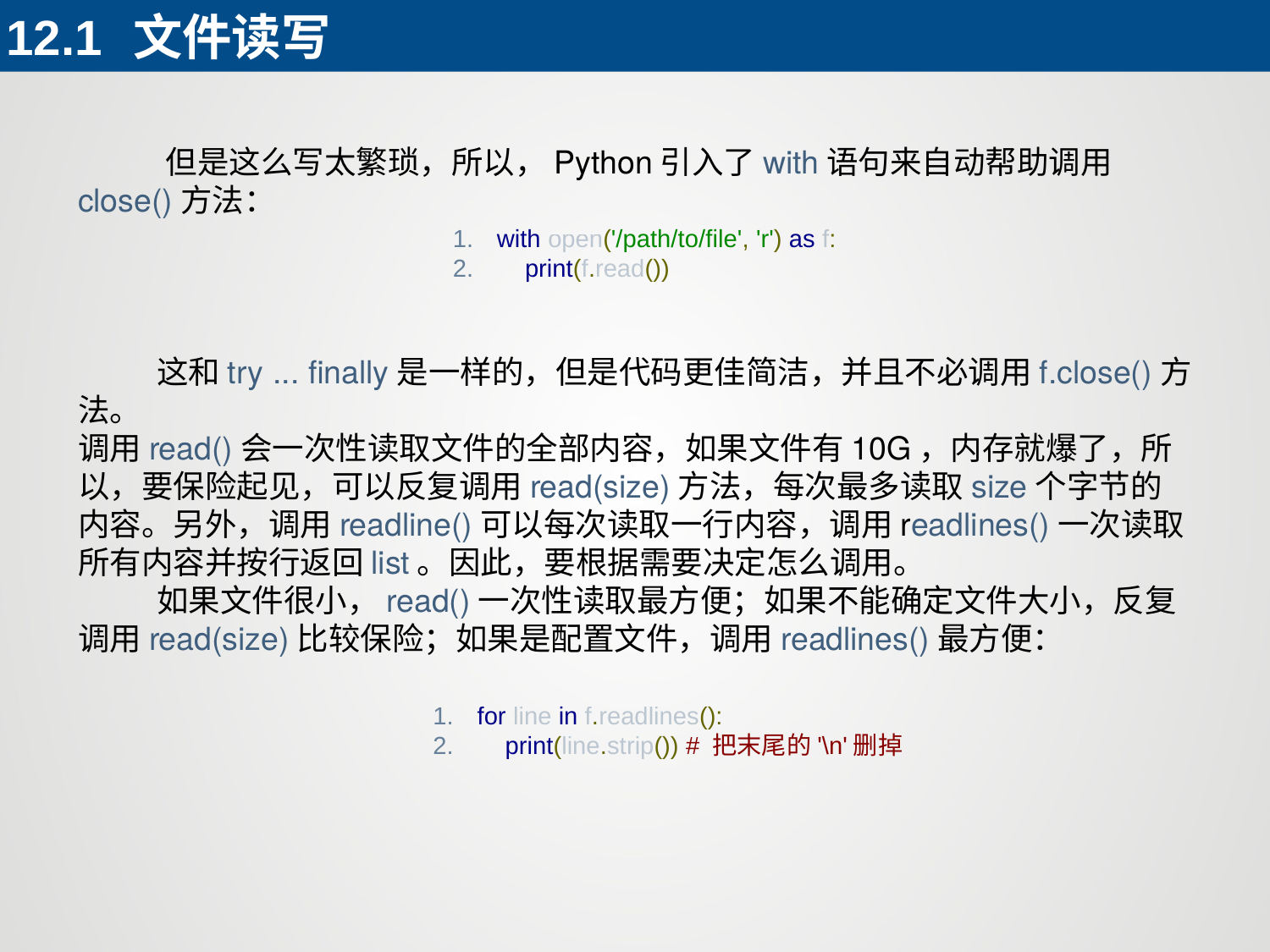

12.1	文件读写
         但是这么写太繁琐，所以，Python引入了with语句来自动帮助调用close()方法：
with open('/path/to/file', 'r') as f:
    print(f.read())
        这和try ... finally是一样的，但是代码更佳简洁，并且不必调用f.close()方法。
调用read()会一次性读取文件的全部内容，如果文件有10G，内存就爆了，所以，要保险起见，可以反复调用read(size)方法，每次最多读取size个字节的内容。另外，调用readline()可以每次读取一行内容，调用readlines()一次读取所有内容并按行返回list。因此，要根据需要决定怎么调用。
        如果文件很小，read()一次性读取最方便；如果不能确定文件大小，反复调用read(size)比较保险；如果是配置文件，调用readlines()最方便：
for line in f.readlines():
    print(line.strip()) # 把末尾的'\n'删掉